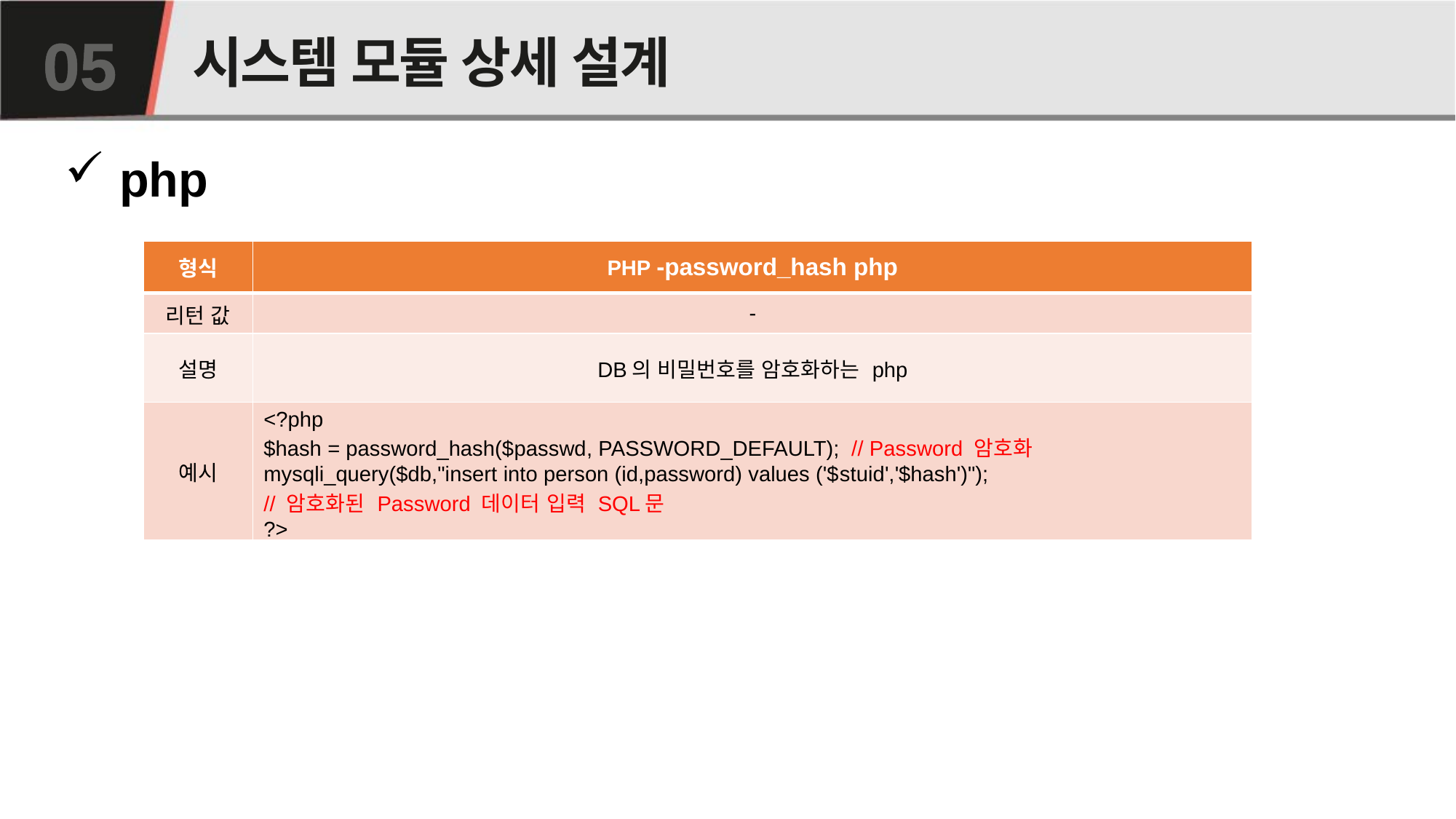

# 시스템 모듈 상세 설계
05
 php
| 형식 | PHP -password\_hash php |
| --- | --- |
| 리턴 값 | - |
| 설명 | DB의 비밀번호를 암호화하는 php |
| 예시 | <?php $hash = password\_hash($passwd, PASSWORD\_DEFAULT); // Password 암호화 mysqli\_query($db,"insert into person (id,password) values ('$stuid','$hash')"); // 암호화된 Password 데이터 입력 SQL문 ?> |